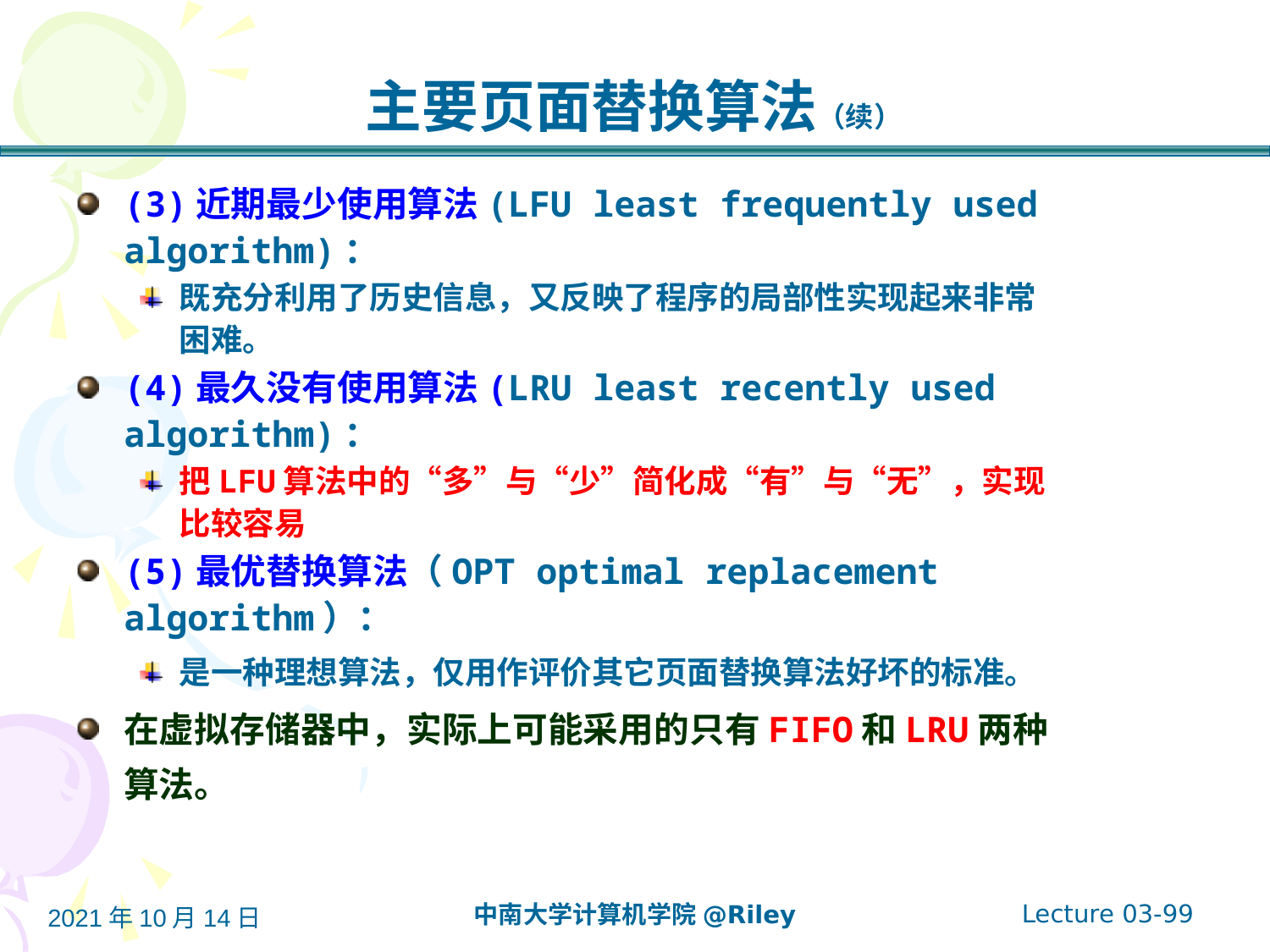

# 主要页面替换算法（续）
(3)近期最少使用算法(LFU least frequently used algorithm)：
既充分利用了历史信息，又反映了程序的局部性实现起来非常困难。
(4)最久没有使用算法(LRU least recently used algorithm)：
把LFU算法中的“多”与“少”简化成“有”与“无”，实现比较容易
(5)最优替换算法（OPT optimal replacement algorithm）：
是一种理想算法，仅用作评价其它页面替换算法好坏的标准。
在虚拟存储器中，实际上可能采用的只有FIFO和LRU两种算法。
Lecture 03-99
中南大学计算机学院@Riley
2021年10月14日